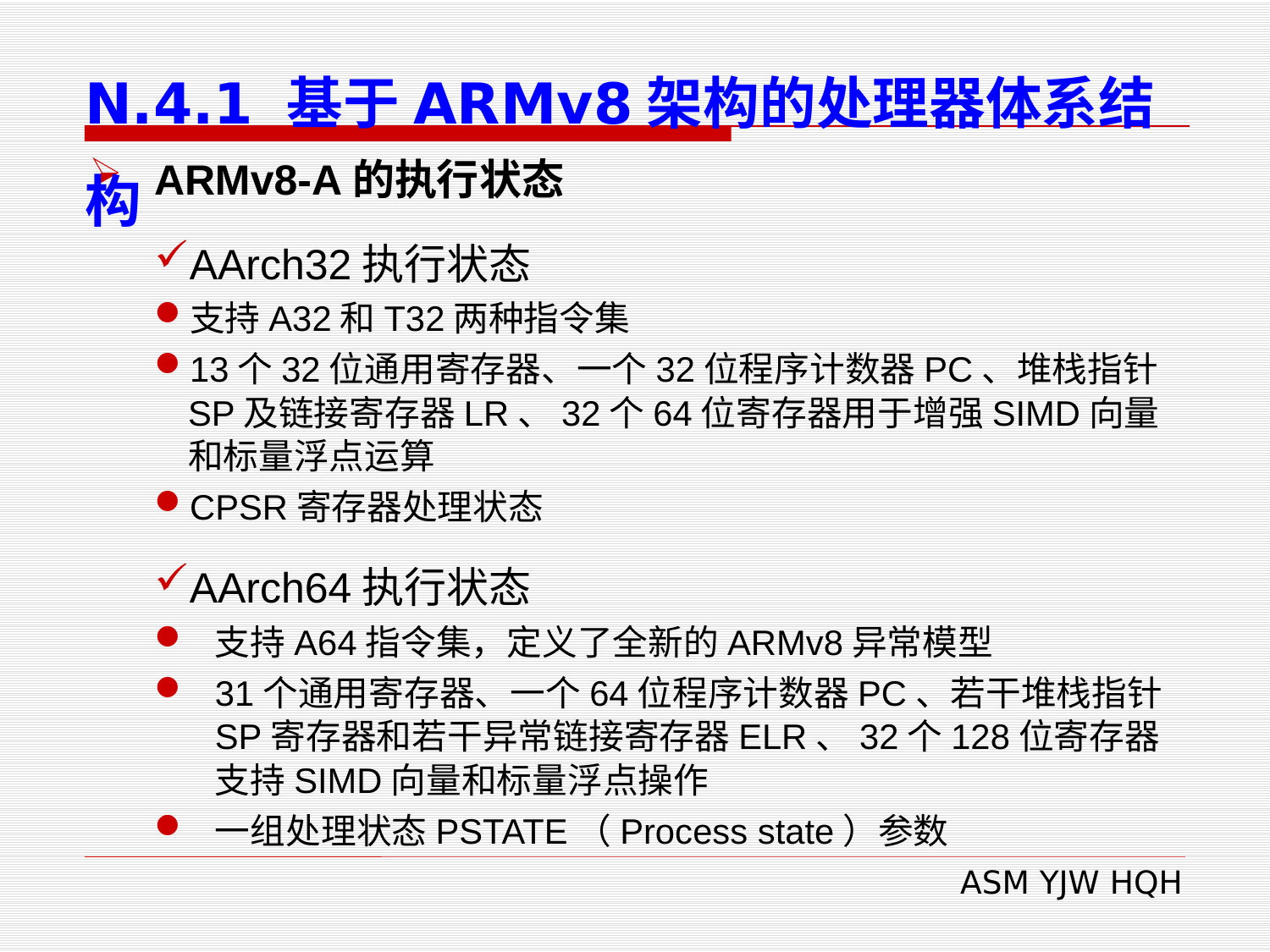

# N.4.1 基于ARMv8架构的处理器体系结构
ARMv8-A的执行状态
AArch32执行状态
支持A32和T32两种指令集
13个32位通用寄存器、一个32位程序计数器PC、堆栈指针SP及链接寄存器LR、32个64位寄存器用于增强SIMD向量和标量浮点运算
CPSR寄存器处理状态
AArch64执行状态
支持A64指令集，定义了全新的ARMv8异常模型
31个通用寄存器、一个64位程序计数器PC、若干堆栈指针SP寄存器和若干异常链接寄存器ELR、32个128位寄存器支持SIMD向量和标量浮点操作
一组处理状态PSTATE（Process state）参数